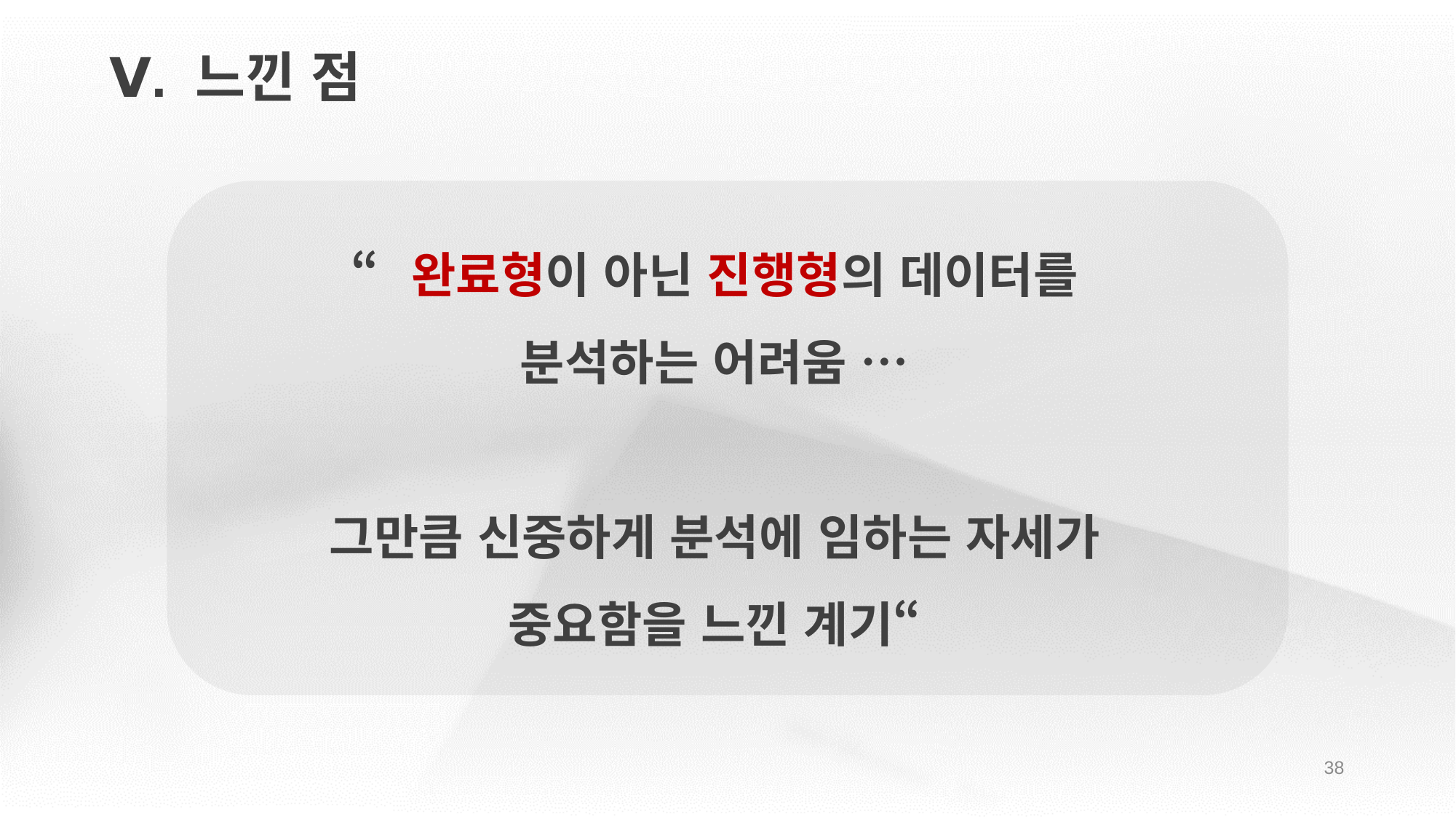

Ⅴ. 느낀 점

“완료형이 아닌 진행형의 데이터를
분석하는 어려움 …

그만큼 신중하게 분석에 임하는 자세가
중요함을 느낀 계기“
38